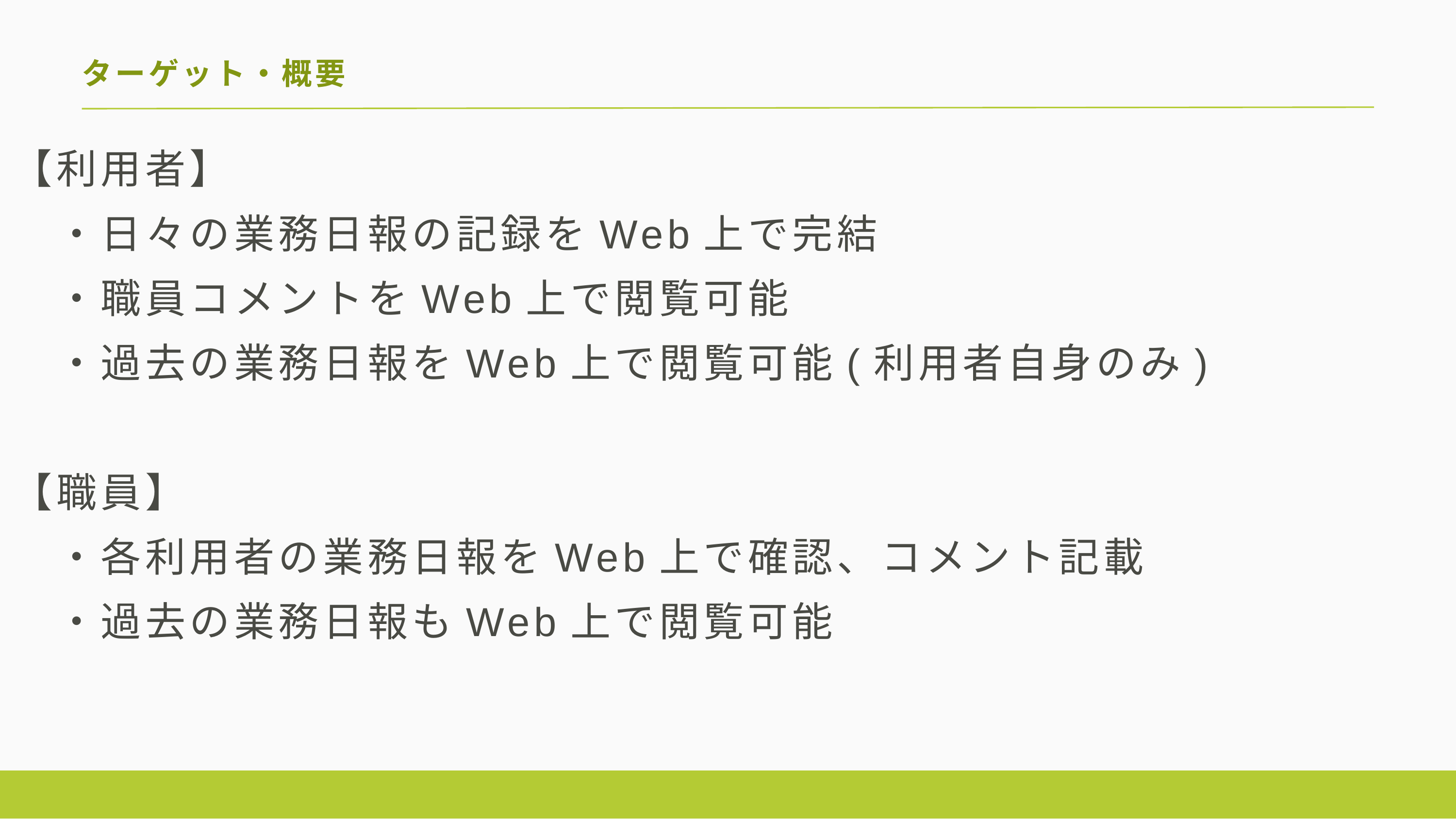

ターゲット・概要

【利用者】
　・日々の業務日報の記録をWeb上で完結
　・職員コメントをWeb上で閲覧可能
　・過去の業務日報をWeb上で閲覧可能(利用者自身のみ)

【職員】
　・各利用者の業務日報をWeb上で確認、コメント記載
　・過去の業務日報もWeb上で閲覧可能